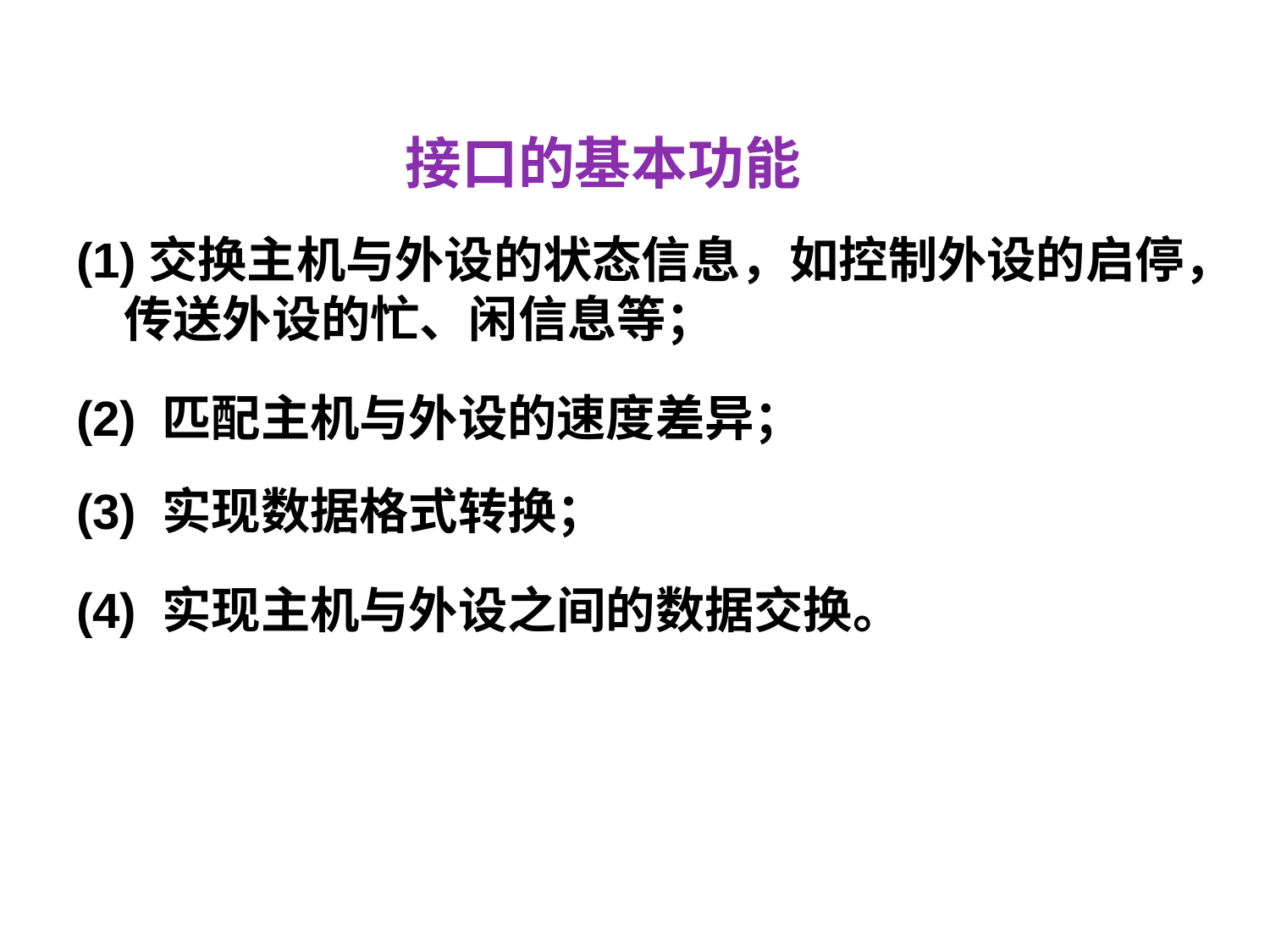

# 接口的基本功能
(1)交换主机与外设的状态信息，如控制外设的启停，传送外设的忙、闲信息等；

(2) 匹配主机与外设的速度差异；

(3) 实现数据格式转换；

(4) 实现主机与外设之间的数据交换。